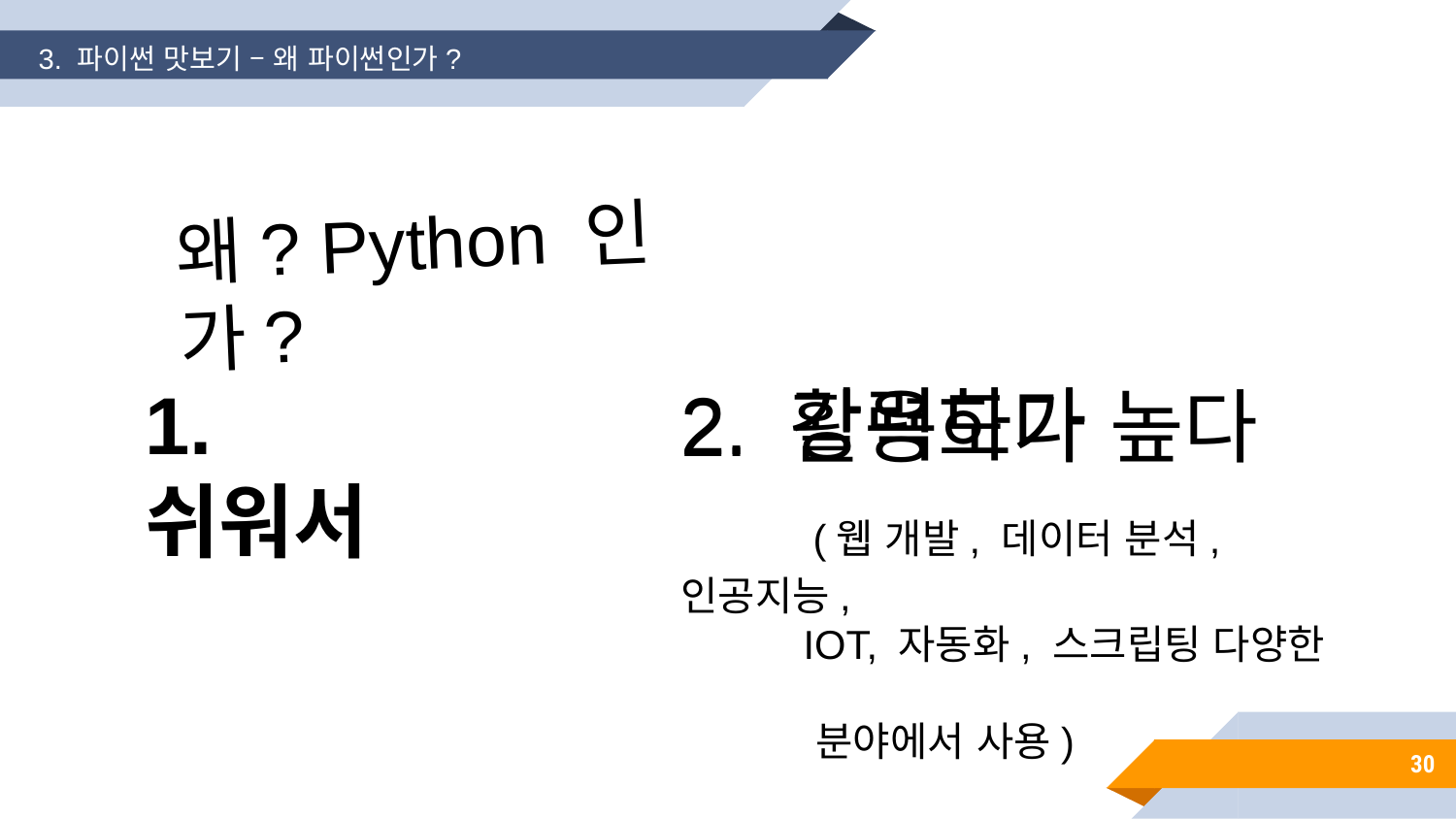

3. 파이썬 맛보기 – 왜 파이썬인가?
왜? Python 인가?
1. 쉬워서
2. 강력하다
2. 활용도가 높다
     (웹 개발, 데이터 분석, 인공지능,
           IOT, 자동화, 스크립팅 다양한
           분야에서 사용)
30